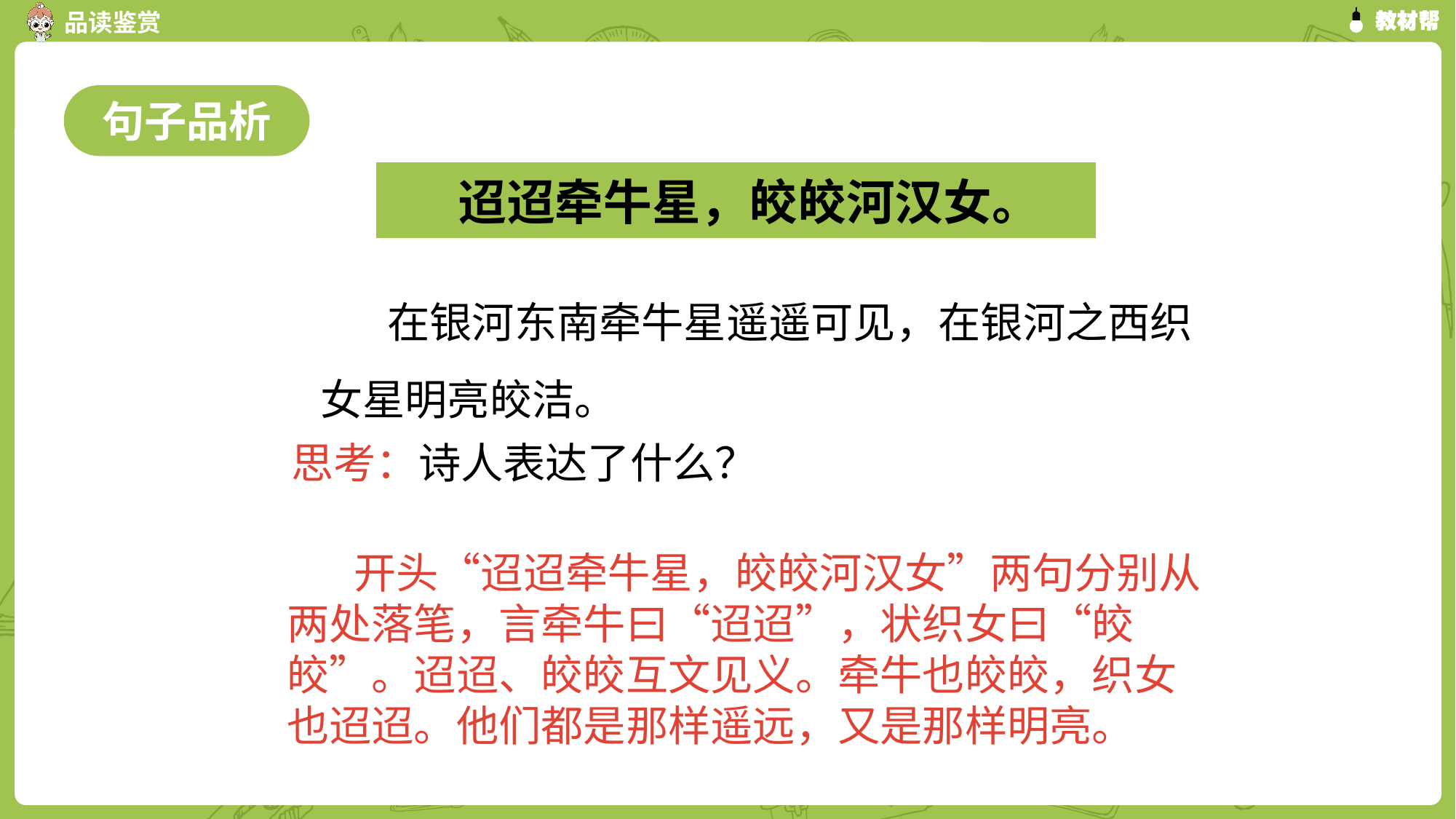

句子品析

迢迢牵牛星，皎皎河汉女。
      在银河东南牵牛星遥遥可见，在银河之西织女星明亮皎洁。

思考：诗人表达了什么？
      开头“迢迢牵牛星，皎皎河汉女”两句分别从两处落笔，言牵牛曰“迢迢”，状织女曰“皎皎”。迢迢、皎皎互文见义。牵牛也皎皎，织女也迢迢。他们都是那样遥远，又是那样明亮。